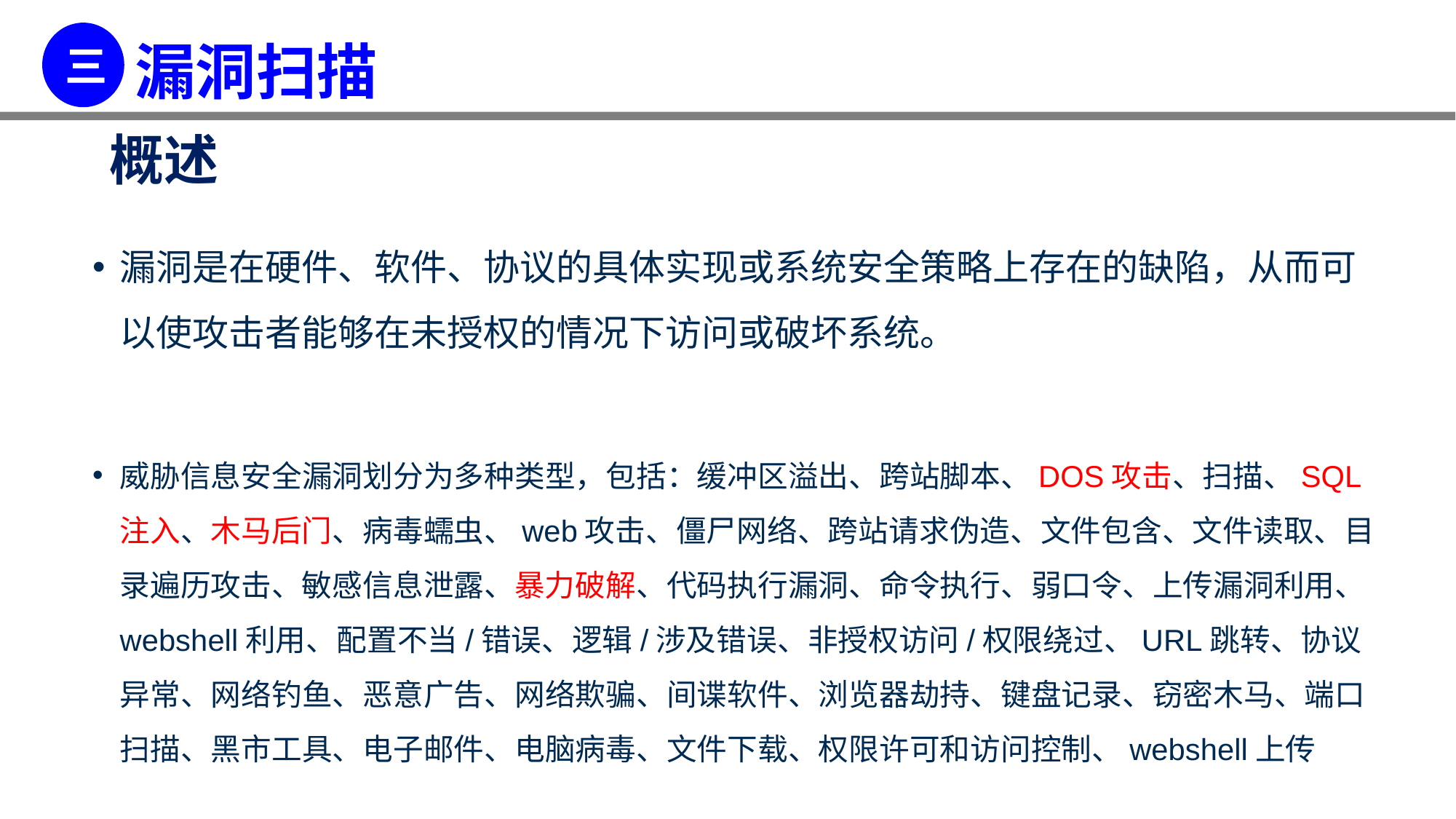

概述
漏洞是在硬件、软件、协议的具体实现或系统安全策略上存在的缺陷，从而可以使攻击者能够在未授权的情况下访问或破坏系统。

威胁信息安全漏洞划分为多种类型，包括：缓冲区溢出、跨站脚本、DOS攻击、扫描、SQL注入、木马后门、病毒蠕虫、web攻击、僵尸网络、跨站请求伪造、文件包含、文件读取、目录遍历攻击、敏感信息泄露、暴力破解、代码执行漏洞、命令执行、弱口令、上传漏洞利用、webshell利用、配置不当/错误、逻辑/涉及错误、非授权访问/权限绕过、URL跳转、协议异常、网络钓鱼、恶意广告、网络欺骗、间谍软件、浏览器劫持、键盘记录、窃密木马、端口扫描、黑市工具、电子邮件、电脑病毒、文件下载、权限许可和访问控制、webshell上传